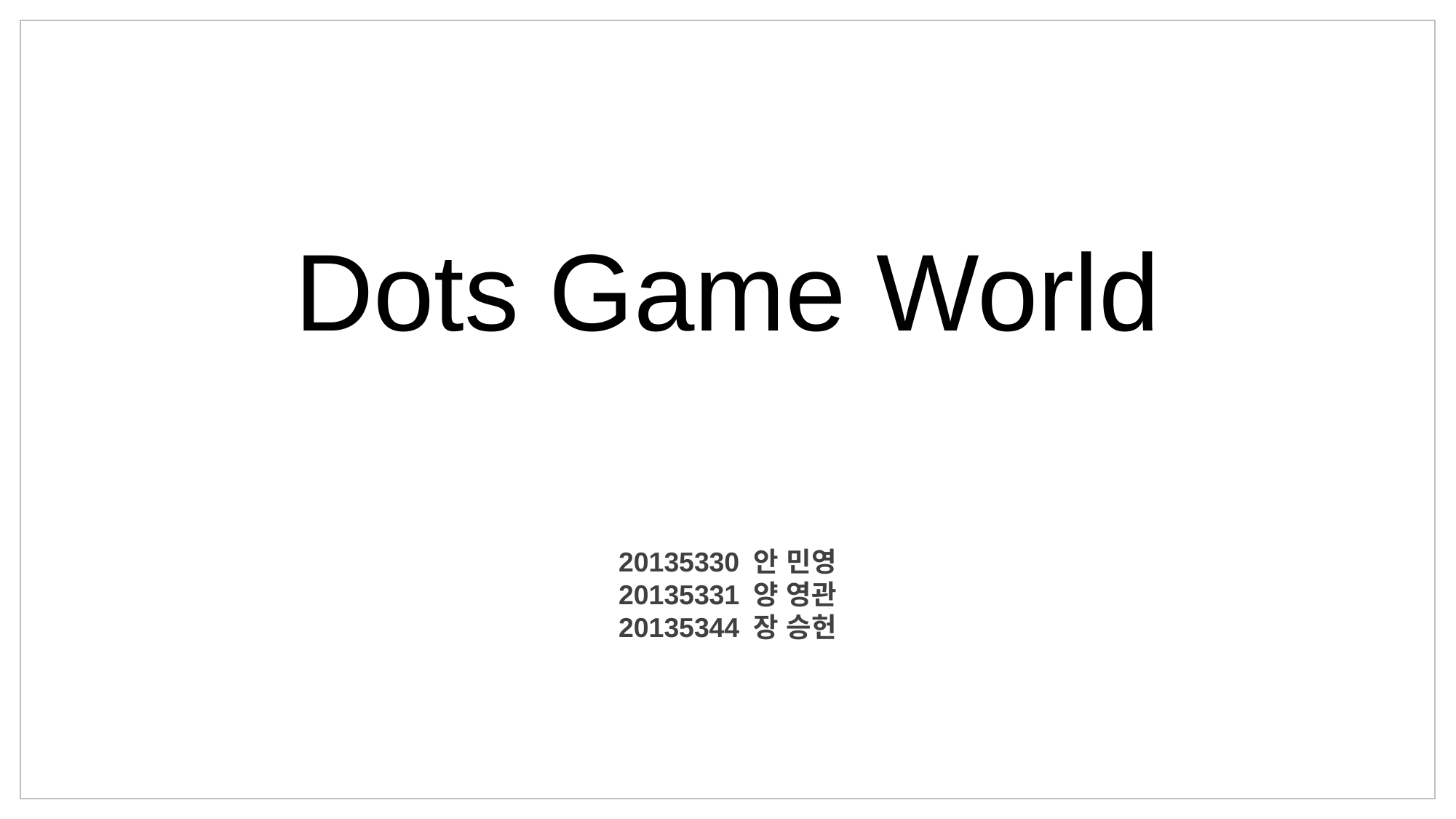

Dots Game World
20135330 안 민영
20135331 양 영관
20135344 장 승헌